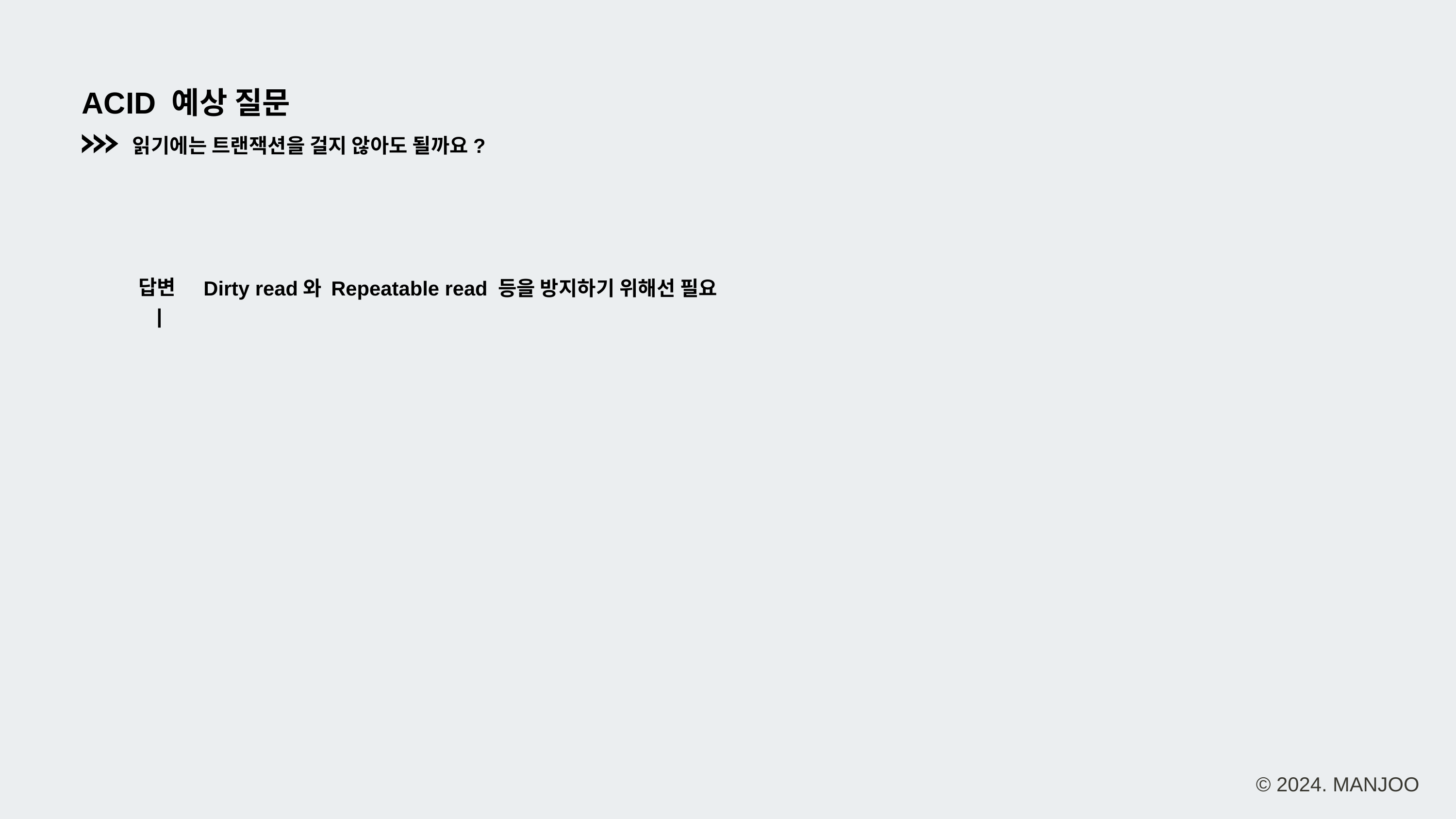

ACID 예상 질문
읽기에는 트랜잭션을 걸지 않아도 될까요?

답변  |
Dirty read와 Repeatable read 등을 방지하기 위해선 필요

© 2024. MANJOO